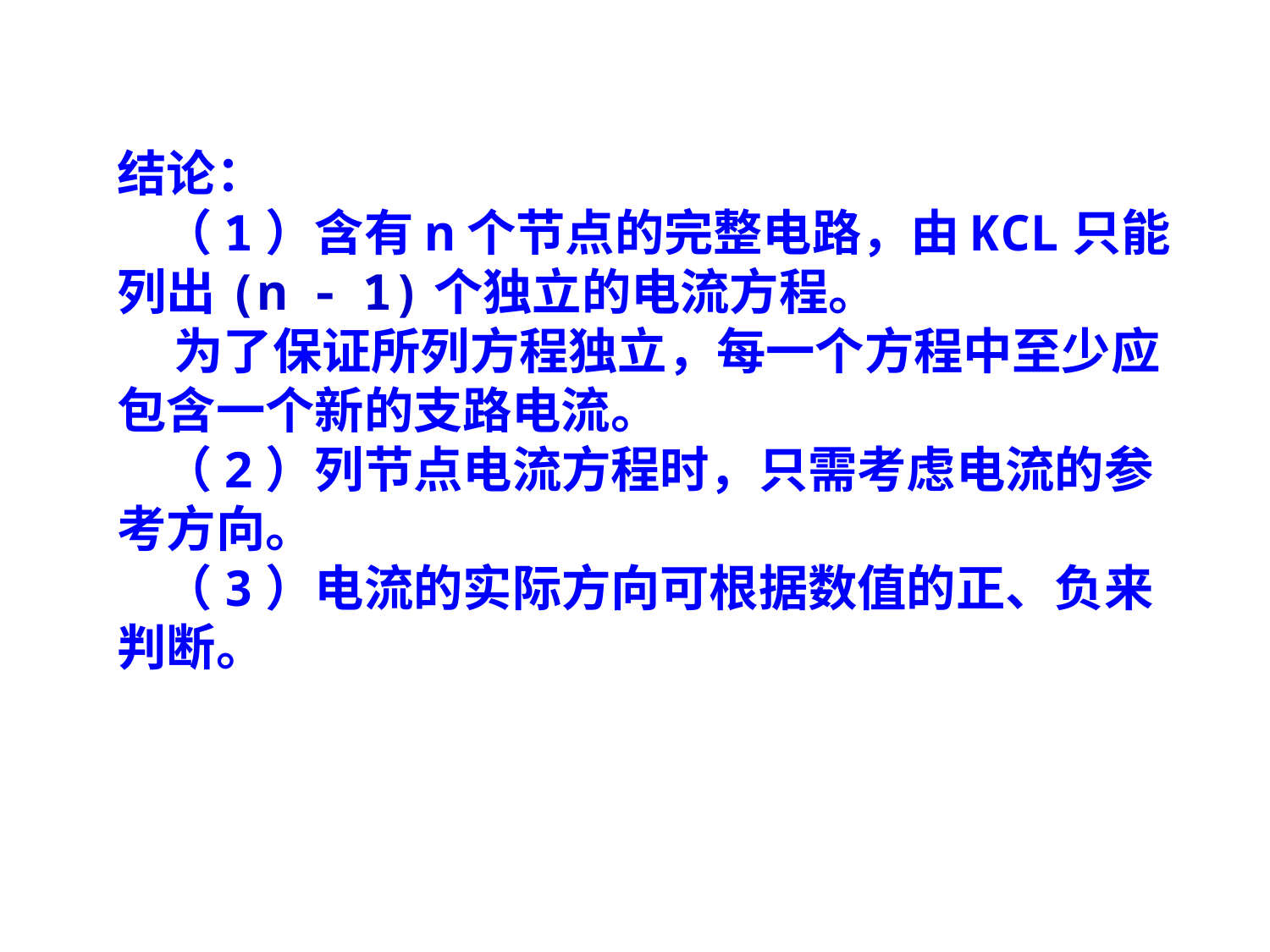

川庆培训中心、四川石油学校
CCDC Training Center、Sichuan Petroleum School
结论：
   （1）含有n个节点的完整电路，由KCL只能列出(n − 1)个独立的电流方程。
    为了保证所列方程独立，每一个方程中至少应包含一个新的支路电流。
   （2）列节点电流方程时，只需考虑电流的参考方向。
   （3）电流的实际方向可根据数值的正、负来判断。